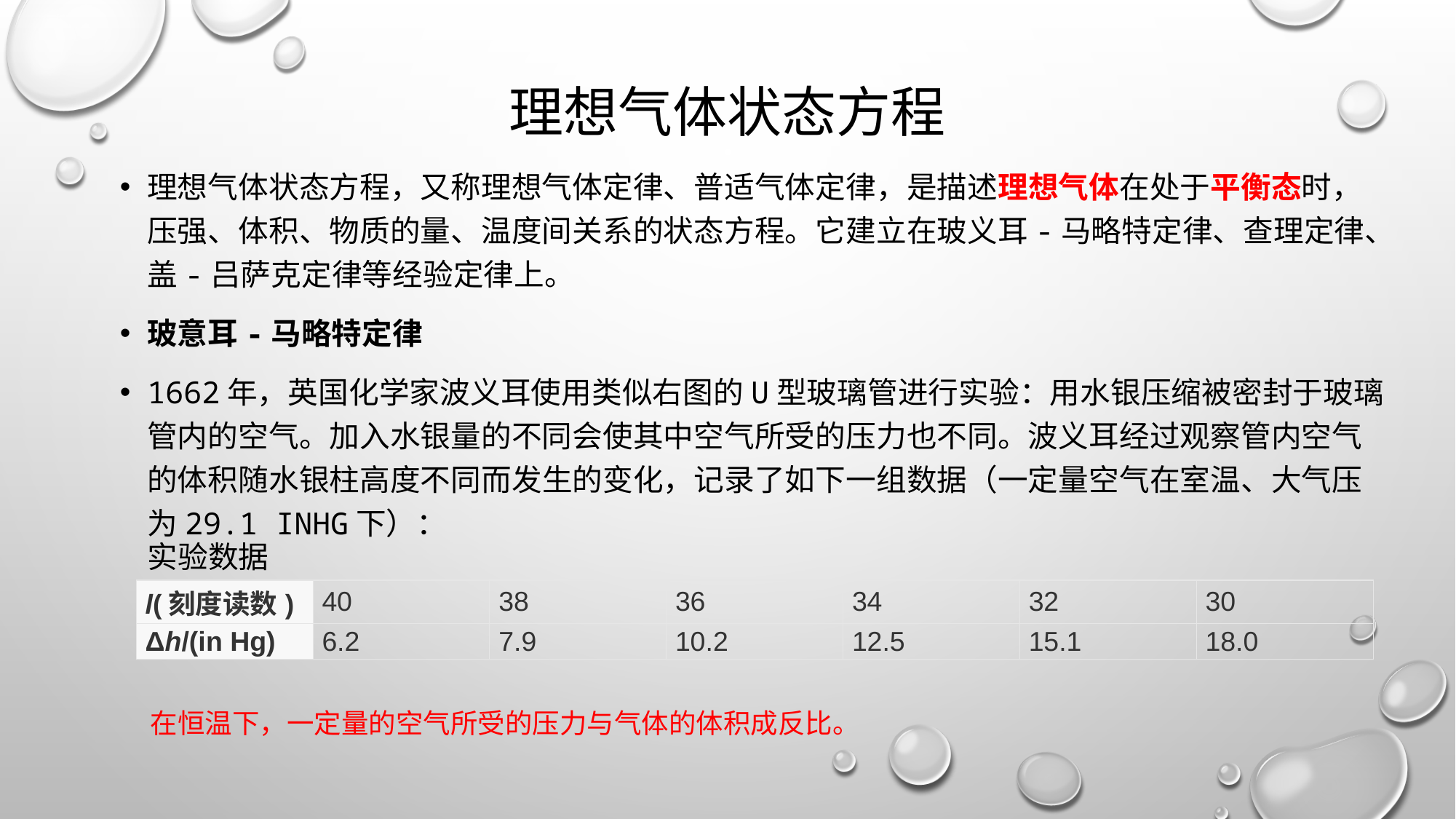

# 理想气体状态方程
理想气体状态方程，又称理想气体定律、普适气体定律，是描述理想气体在处于平衡态时，压强、体积、物质的量、温度间关系的状态方程。它建立在玻义耳-马略特定律、查理定律、盖-吕萨克定律等经验定律上。
玻意耳-马略特定律
1662年，英国化学家波义耳使用类似右图的U型玻璃管进行实验：用水银压缩被密封于玻璃管内的空气。加入水银量的不同会使其中空气所受的压力也不同。波义耳经过观察管内空气的体积随水银柱高度不同而发生的变化，记录了如下一组数据（一定量空气在室温、大气压为29.1 inHg下）：

实验数据
| l(刻度读数) | 40 | 38 | 36 | 34 | 32 | 30 |
| --- | --- | --- | --- | --- | --- | --- |
| Δh/(in Hg) | 6.2 | 7.9 | 10.2 | 12.5 | 15.1 | 18.0 |
在恒温下，一定量的空气所受的压力与气体的体积成反比。